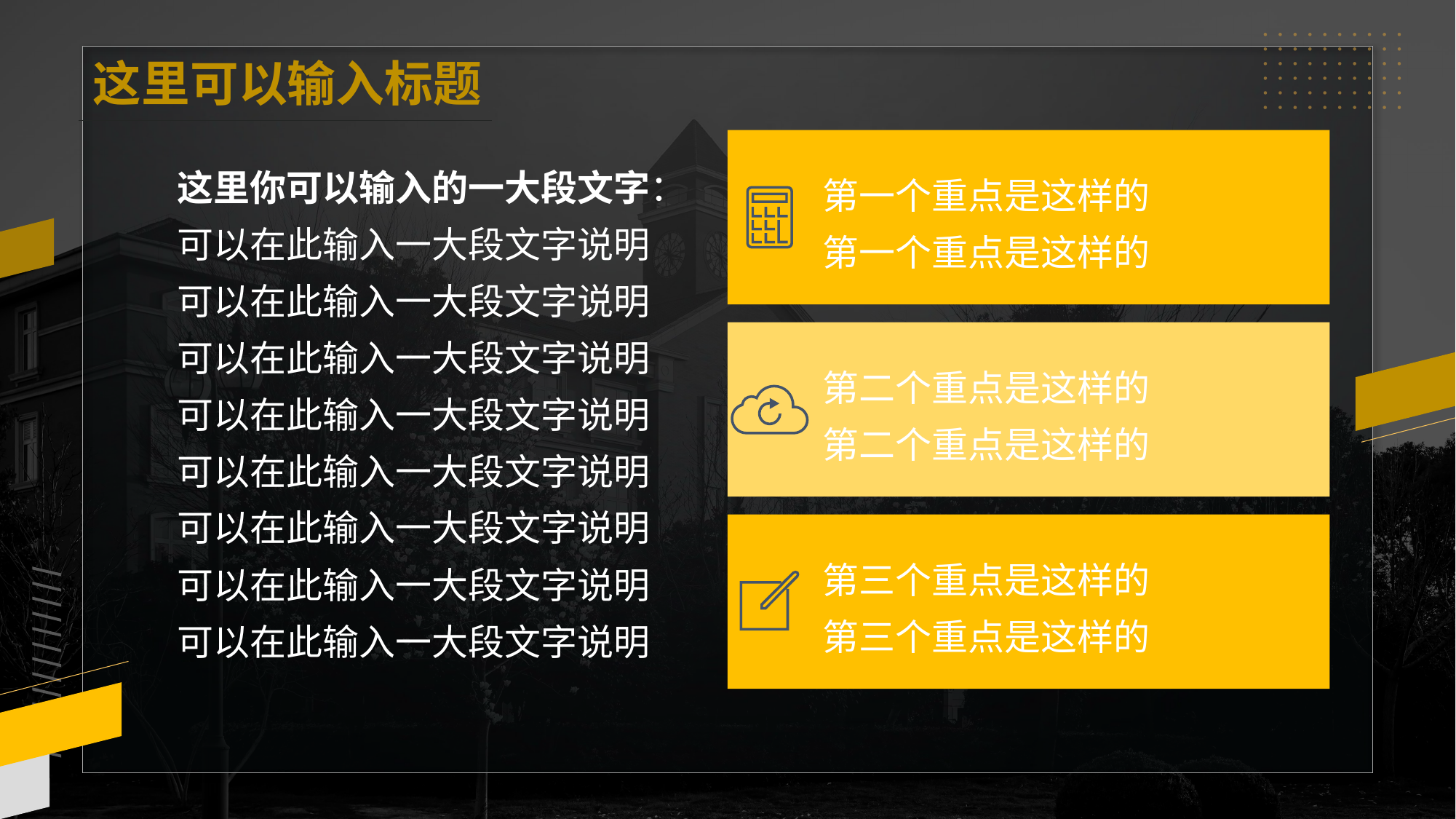

这里可以输入标题

这里你可以输入的一大段文字：
可以在此输入一大段文字说明
可以在此输入一大段文字说明
可以在此输入一大段文字说明
可以在此输入一大段文字说明
可以在此输入一大段文字说明
可以在此输入一大段文字说明
可以在此输入一大段文字说明可以在此输入一大段文字说明
第一个重点是这样的
第一个重点是这样的

第二个重点是这样的
第二个重点是这样的

第三个重点是这样的
第三个重点是这样的